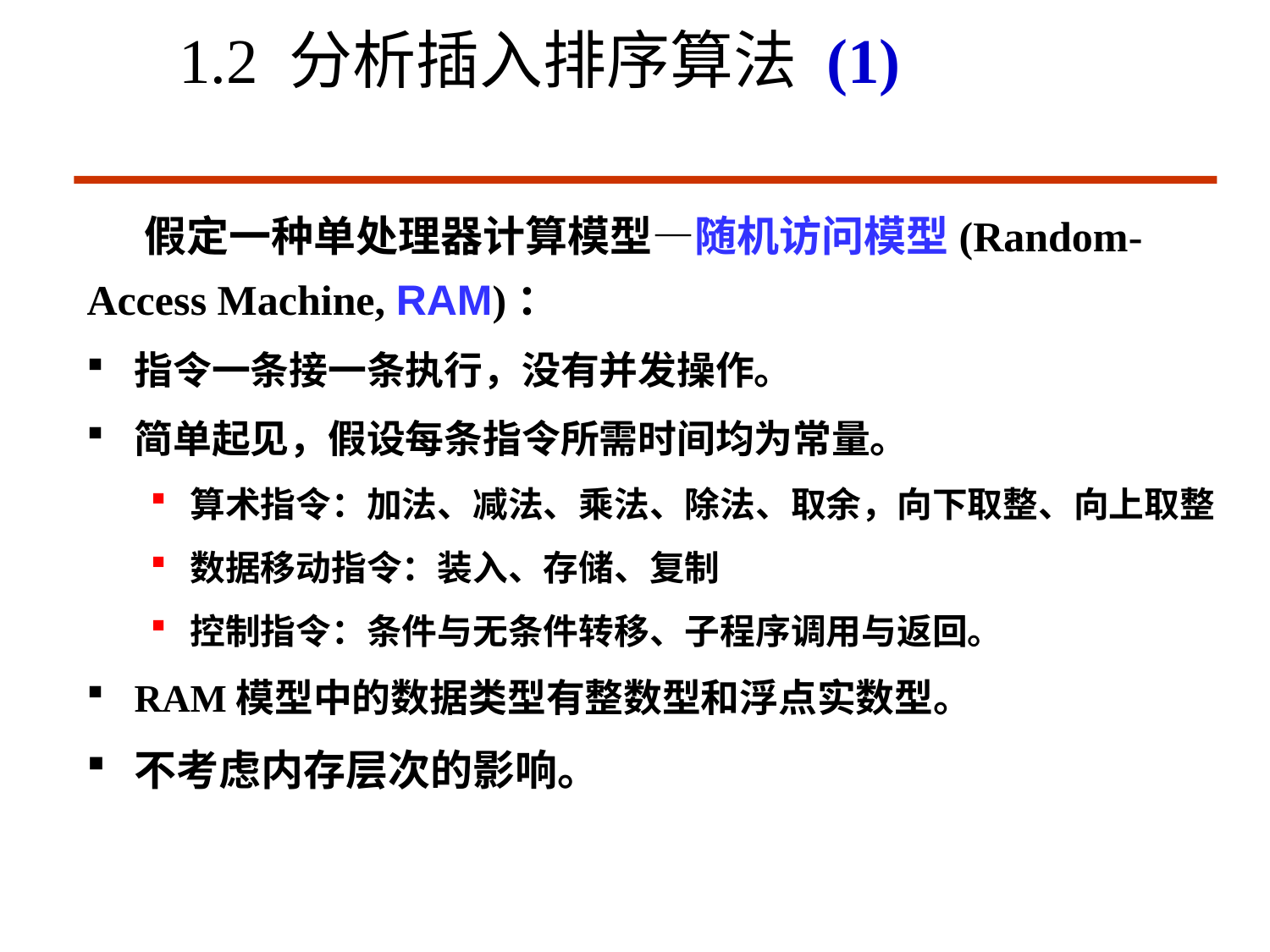

1.2 分析插入排序算法 (1)
     假定一种单处理器计算模型—随机访问模型(Random-Access Machine, RAM)：
指令一条接一条执行，没有并发操作。
简单起见，假设每条指令所需时间均为常量。
算术指令：加法、减法、乘法、除法、取余，向下取整、向上取整
数据移动指令：装入、存储、复制
控制指令：条件与无条件转移、子程序调用与返回。
RAM模型中的数据类型有整数型和浮点实数型。
不考虑内存层次的影响。